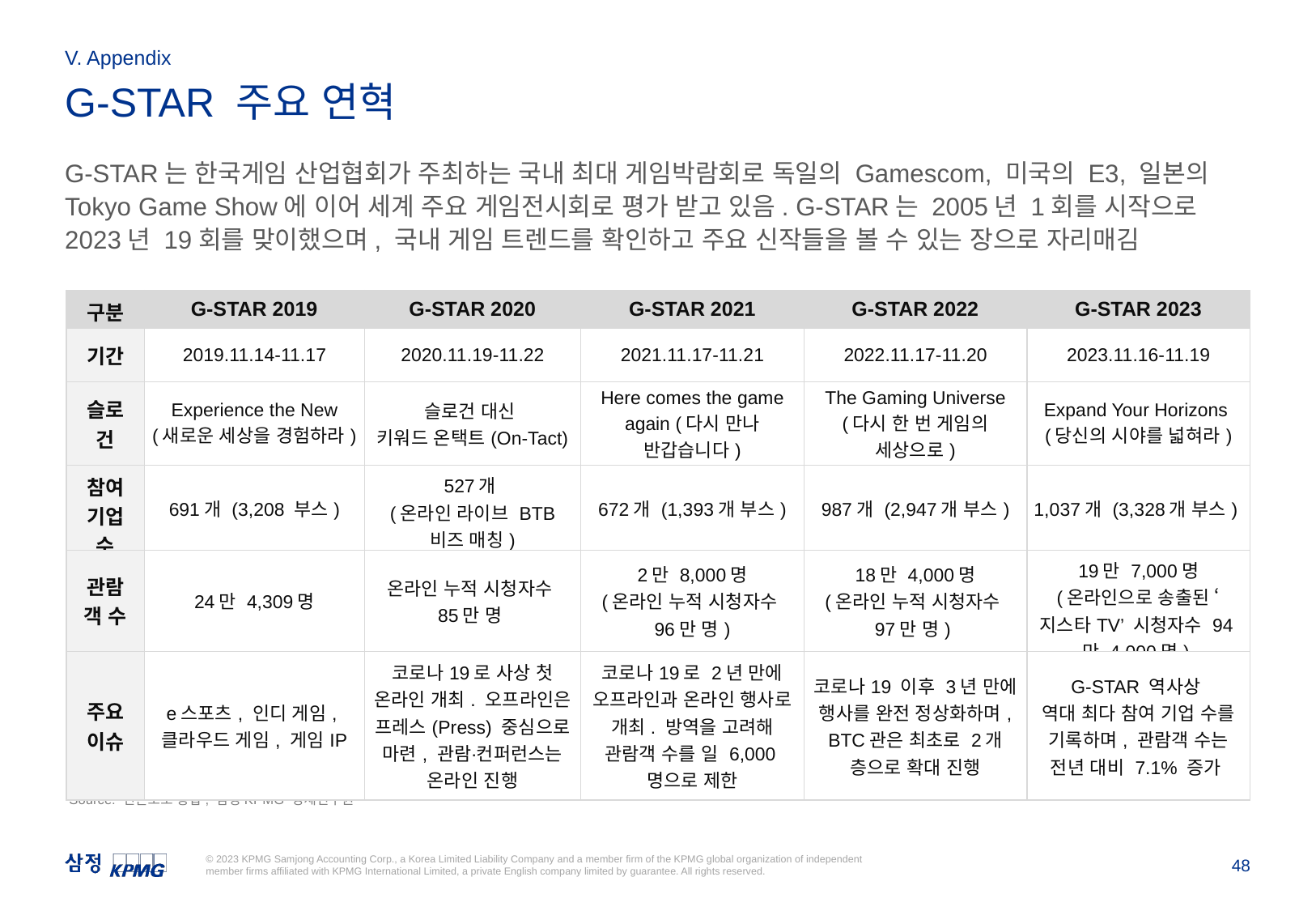

V. Appendix
G-STAR 주요 연혁
G-STAR는 한국게임 산업협회가 주최하는 국내 최대 게임박람회로 독일의 Gamescom, 미국의 E3, 일본의 Tokyo Game Show에 이어 세계 주요 게임전시회로 평가 받고 있음. G-STAR는 2005년 1회를 시작으로 2023년 19회를 맞이했으며, 국내 게임 트렌드를 확인하고 주요 신작들을 볼 수 있는 장으로 자리매김
| 구분 | G-STAR 2019 | G-STAR 2020 | G-STAR 2021 | G-STAR 2022 | G-STAR 2023 |
| --- | --- | --- | --- | --- | --- |
| 기간 | 2019.11.14-11.17 | 2020.11.19-11.22 | 2021.11.17-11.21 | 2022.11.17-11.20 | 2023.11.16-11.19 |
| 슬로건 | Experience the New (새로운 세상을 경험하라) | 슬로건 대신 키워드 온택트(On-Tact) | Here comes the game again (다시 만나 반갑습니다) | The Gaming Universe (다시 한 번 게임의 세상으로) | Expand Your Horizons (당신의 시야를 넓혀라) |
| 참여 기업 수 | 691개 (3,208 부스) | 527개 (온라인 라이브 BTB 비즈 매칭) | 672개 (1,393개 부스) | 987개 (2,947개 부스) | 1,037개 (3,328개 부스) |
| 관람객 수 | 24만 4,309명 | 온라인 누적 시청자수 85만 명 | 2만 8,000명 (온라인 누적 시청자수 96만 명) | 18만 4,000명 (온라인 누적 시청자수 97만 명) | 19만 7,000명 (온라인으로 송출된 ‘지스타TV’ 시청자수 94만 4,000명) |
| 주요 이슈 | e스포츠, 인디 게임, 클라우드 게임, 게임IP | 코로나19로 사상 첫 온라인 개최. 오프라인은 프레스(Press) 중심으로 마련, 관람∙컨퍼런스는 온라인 진행 | 코로나19로 2년 만에 오프라인과 온라인 행사로 개최. 방역을 고려해 관람객 수를 일 6,000명으로 제한 | 코로나19 이후 3년 만에 행사를 완전 정상화하며, BTC관은 최초로 2개 층으로 확대 진행 | G-STAR 역사상 역대 최다 참여 기업 수를 기록하며, 관람객 수는 전년 대비 7.1% 증가 |
Source: 언론보도 종합, 삼정KPMG 경제연구원